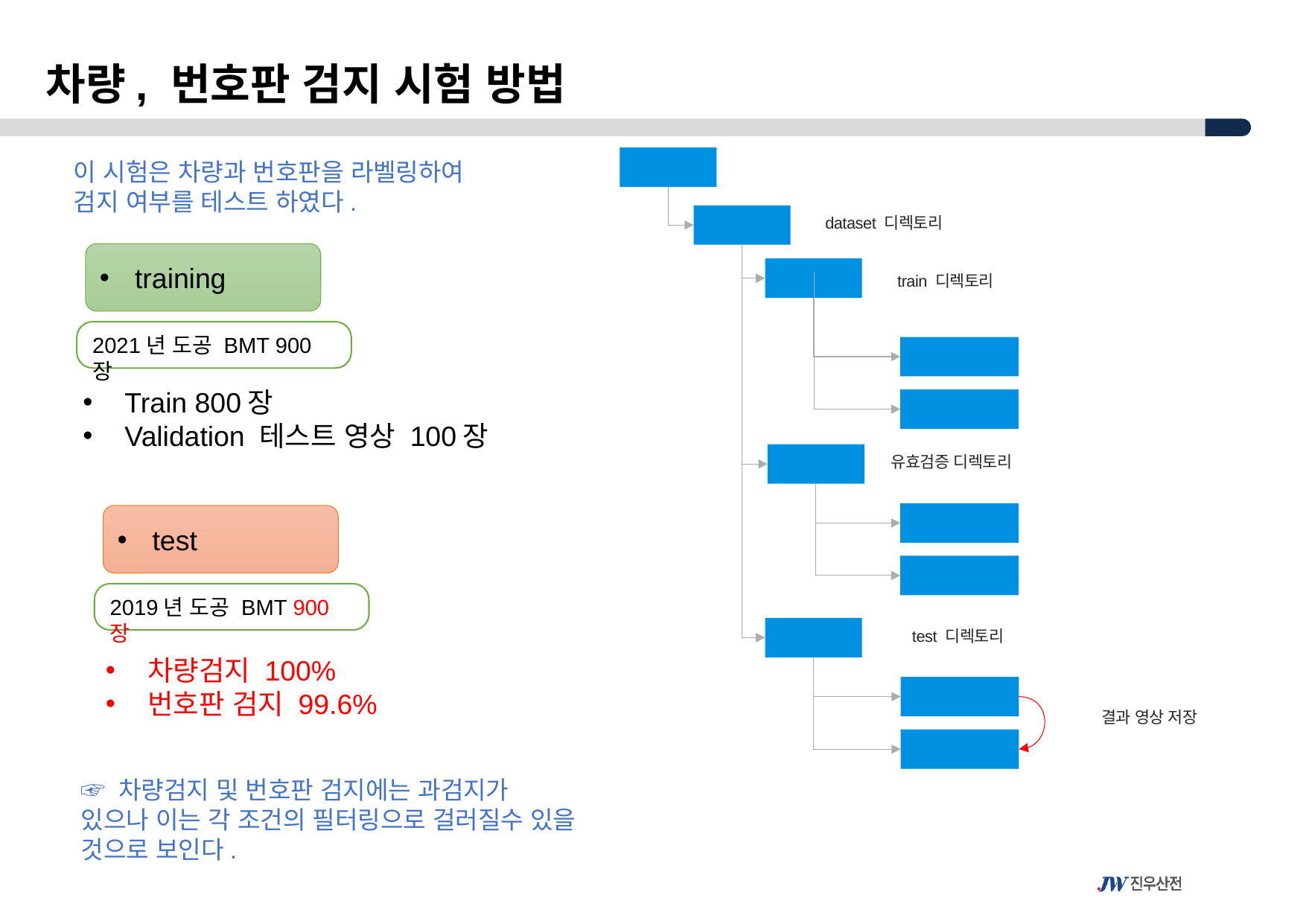

차량, 번호판 검지 시험 방법
./
이 시험은 차량과 번호판을 라벨링하여
검지 여부를 테스트 하였다.
car-plate-learning
dataset 디렉토리
training
train
train 디렉토리
인식이 안되더라도
번호판 영역을 찾을 필요가 있음
2021년 도공 BMT 900장
images
Train 800장
Validation 테스트 영상 100장
annots
validation
유효검증 디렉토리
images
test
annots
2019년 도공 BMT 900장
test
test 디렉토리
차량검지 100%
번호판 검지 99.6%
images
결과 영상 저장
result
☞ 차량검지 및 번호판 검지에는 과검지가
있으나 이는 각 조건의 필터링으로 걸러질수 있을
것으로 보인다.